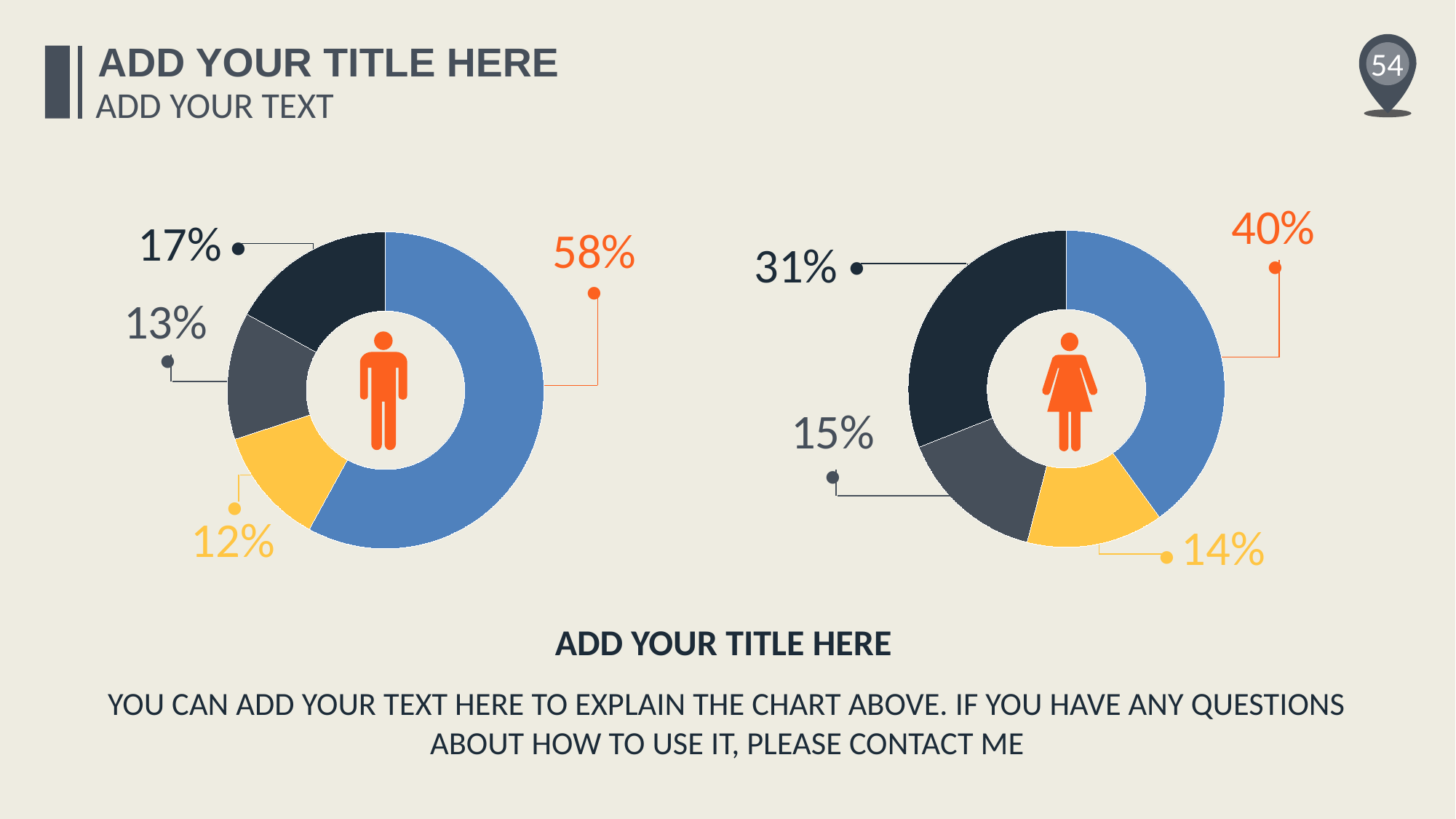

ADD YOUR TITLE HERE
54

ADD YOUR TEXT
·
40%
·
·
17%
58%

### Chart

| Category | 销售额 |
|---|---|
| 第一季度 | 40.0 |
| 第二季度 | 14.0 |
| 第三季度 | 15.0 |
| 第四季度 | 31.0 |
·

### Chart

| Category | 销售额 |
|---|---|
| 第一季度 | 58.0 |
| 第二季度 | 12.0 |
| 第三季度 | 13.0 |
| 第四季度 | 17.0 |
31%
13%
·

15%
·
·
·
12%
14%
ADD YOUR TITLE HERE
YOU CAN ADD YOUR TEXT HERE TO EXPLAIN THE CHART ABOVE. IF YOU HAVE ANY QUESTIONS ABOUT HOW TO USE IT, PLEASE CONTACT ME